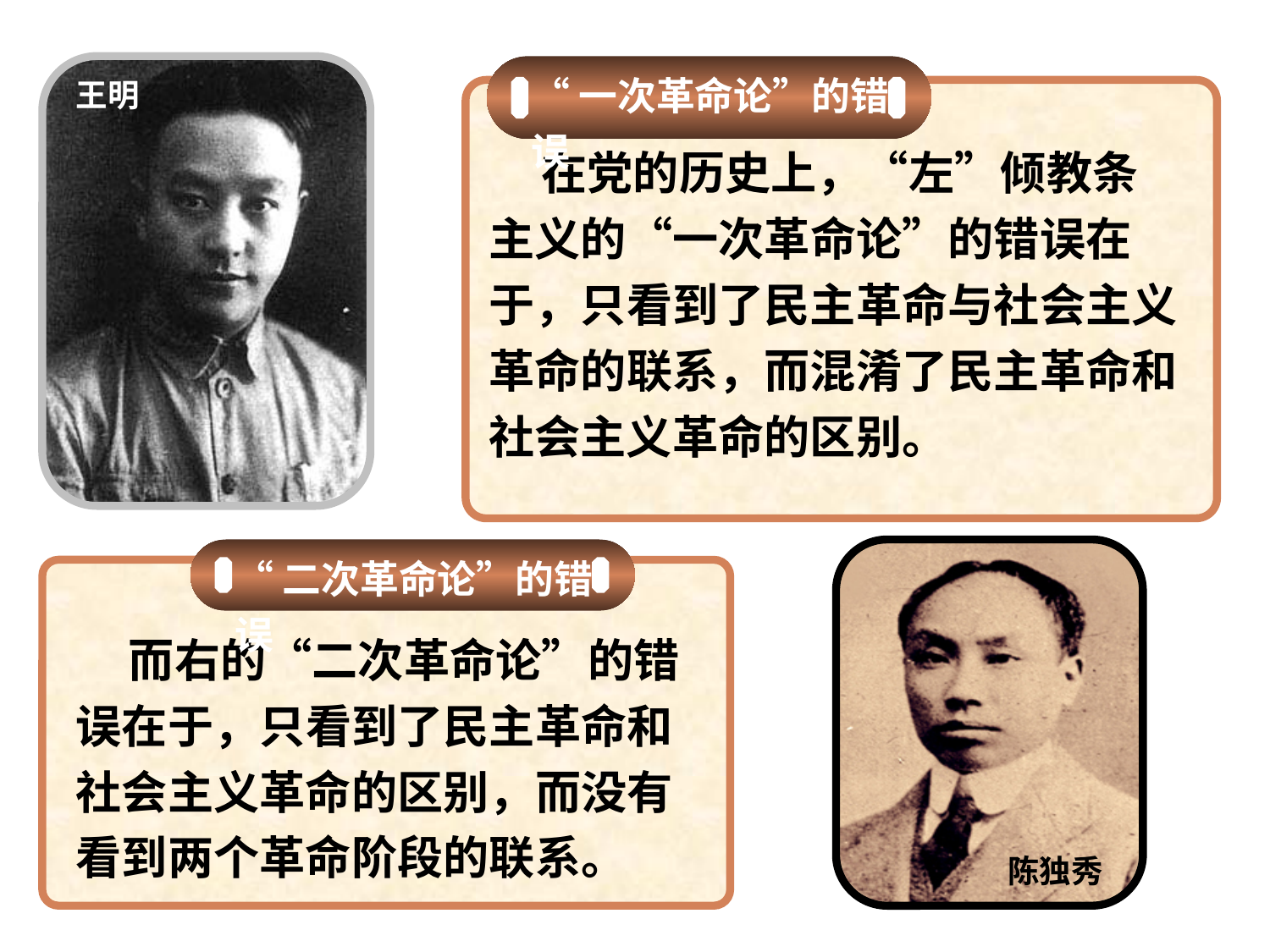

王明

“一次革命论”的错误

    在党的历史上，“左”倾教条主义的“一次革命论”的错误在于，只看到了民主革命与社会主义革命的联系，而混淆了民主革命和社会主义革命的区别。

“二次革命论”的错误

    而右的“二次革命论”的错误在于，只看到了民主革命和社会主义革命的区别，而没有看到两个革命阶段的联系。

陈独秀